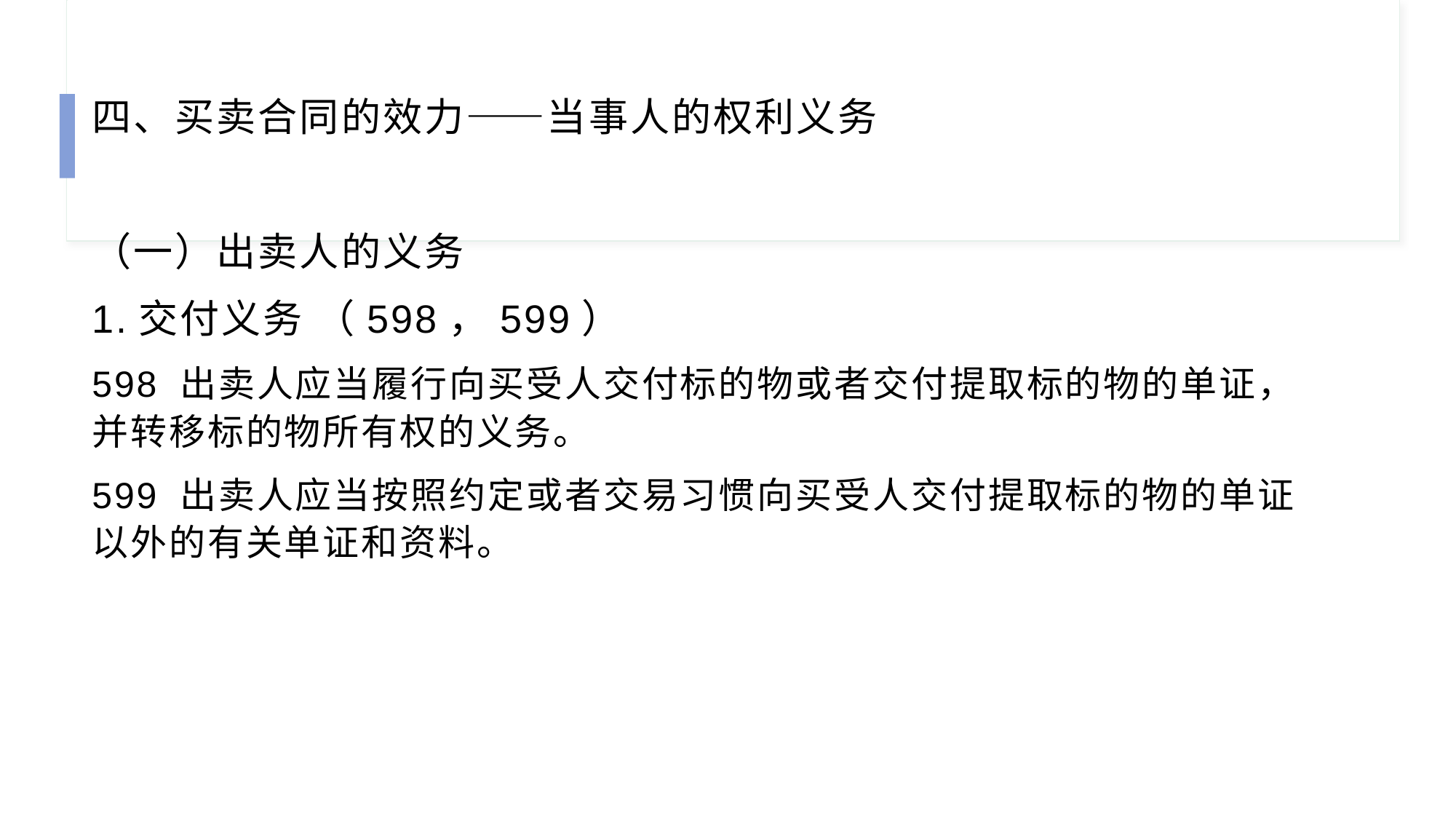

四、买卖合同的效力——当事人的权利义务

（一）出卖人的义务
1.交付义务 （598，599）
598 出卖人应当履行向买受人交付标的物或者交付提取标的物的单证，并转移标的物所有权的义务。
599 出卖人应当按照约定或者交易习惯向买受人交付提取标的物的单证以外的有关单证和资料。